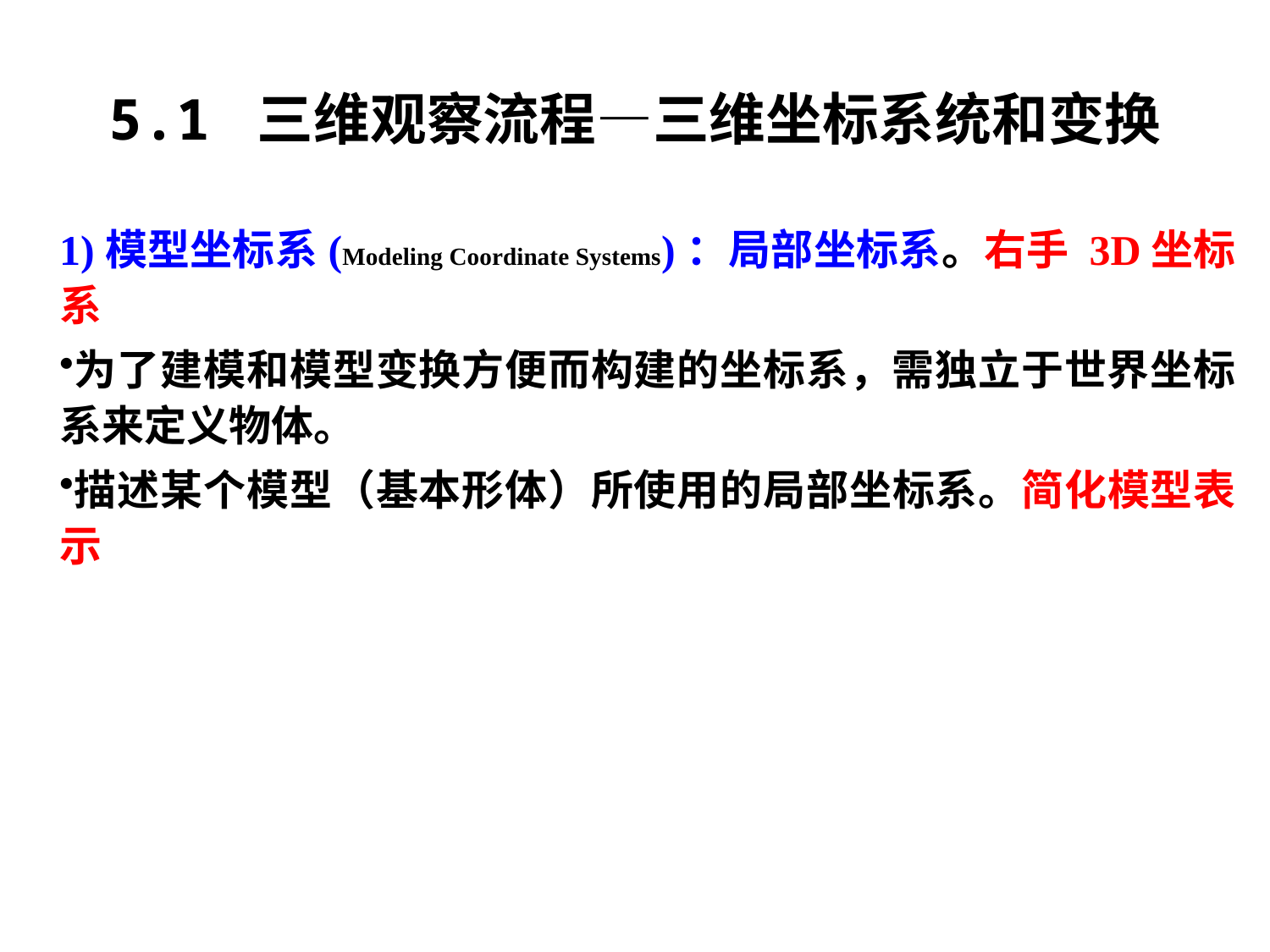

# 5.1 三维观察流程—三维坐标系统和变换
1)模型坐标系(Modeling Coordinate Systems)：局部坐标系。右手 3D坐标系
为了建模和模型变换方便而构建的坐标系，需独立于世界坐标系来定义物体。
描述某个模型（基本形体）所使用的局部坐标系。简化模型表示